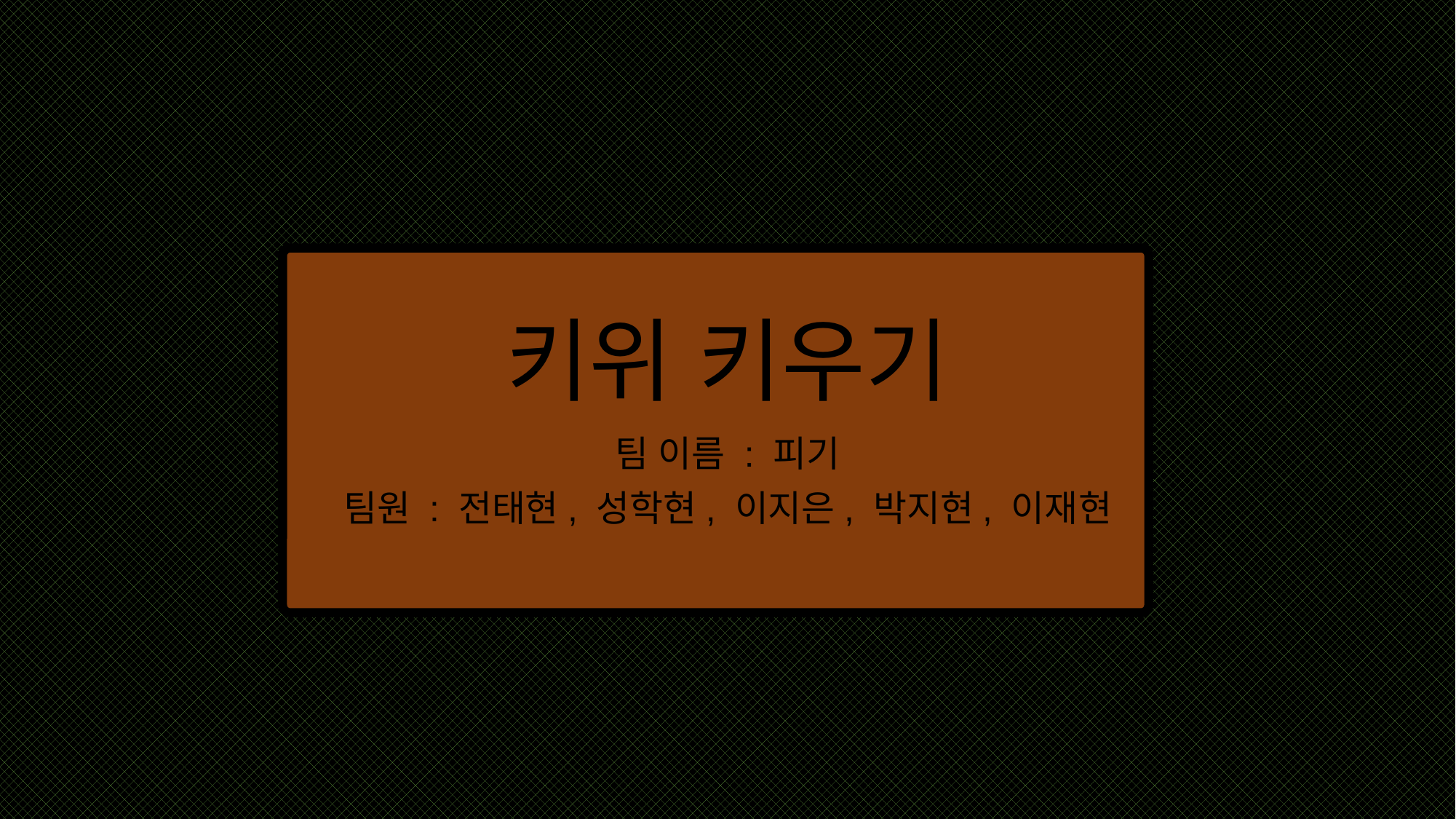

# 키위 키우기

팀 이름 : 피기
팀원 : 전태현, 성학현, 이지은, 박지현, 이재현